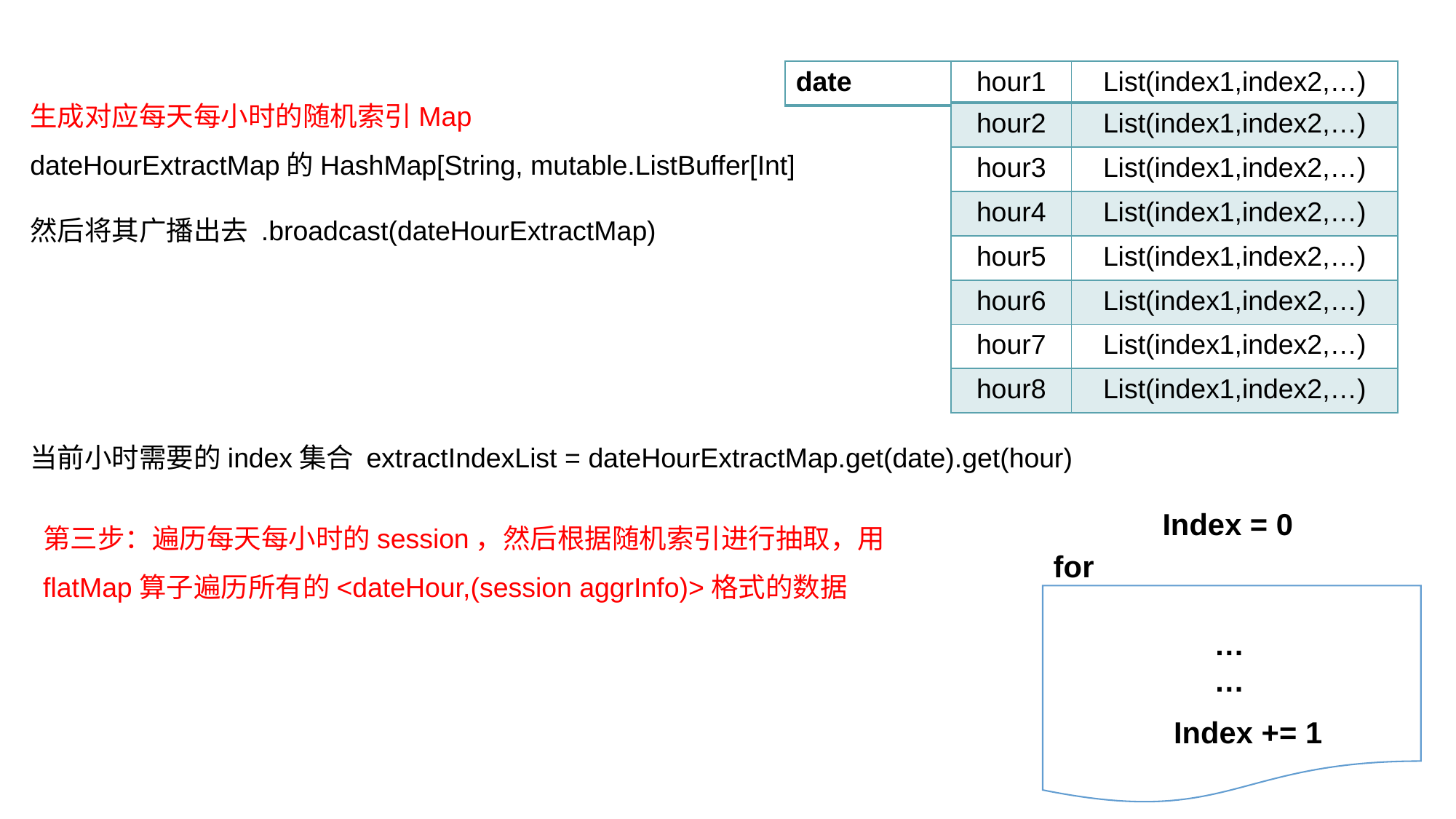

| date |
| --- |
| hour1 | List(index1,index2,…) |
| --- | --- |
| hour2 | List(index1,index2,…) |
| hour3 | List(index1,index2,…) |
| hour4 | List(index1,index2,…) |
| hour5 | List(index1,index2,…) |
| hour6 | List(index1,index2,…) |
| hour7 | List(index1,index2,…) |
| hour8 | List(index1,index2,…) |
生成对应每天每小时的随机索引Map
dateHourExtractMap的HashMap[String, mutable.ListBuffer[Int]

然后将其广播出去 .broadcast(dateHourExtractMap)
当前小时需要的index集合 extractIndexList = dateHourExtractMap.get(date).get(hour)
第三步：遍历每天每小时的session，然后根据随机索引进行抽取，用flatMap算子遍历所有的<dateHour,(session aggrInfo)>格式的数据
Index = 0
for

… …
Index += 1